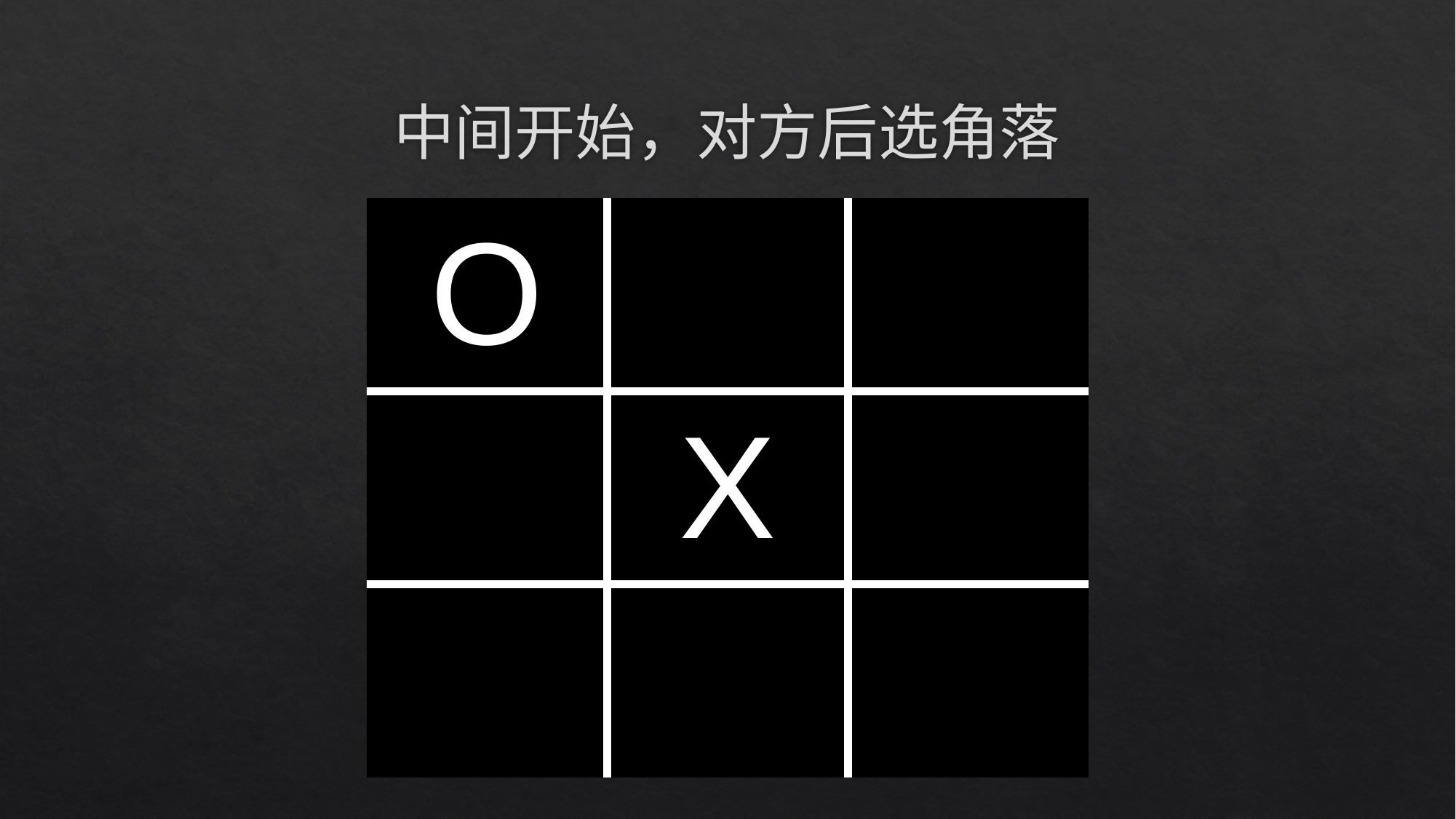

# 中间开始，对方后选角落
| O |  |  |
| --- | --- | --- |
|  | X |  |
|  |  |  |